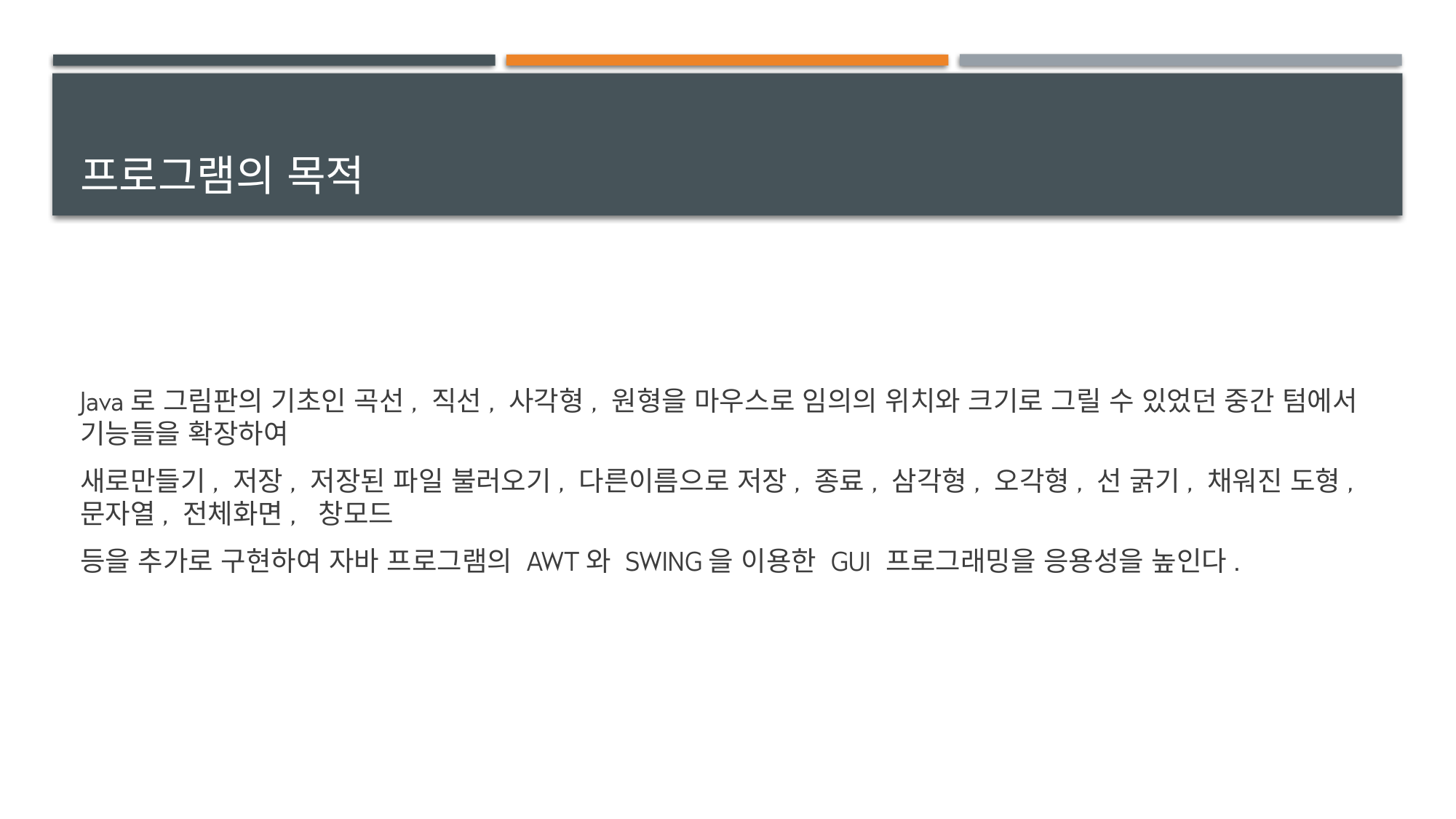

# 프로그램의 목적
Java로 그림판의 기초인 곡선, 직선, 사각형, 원형을 마우스로 임의의 위치와 크기로 그릴 수 있었던 중간 텀에서 기능들을 확장하여
새로만들기, 저장, 저장된 파일 불러오기, 다른이름으로 저장, 종료, 삼각형, 오각형, 선 굵기, 채워진 도형,  문자열, 전체화면,  창모드
등을 추가로 구현하여 자바 프로그램의 AWT와 SWING을 이용한 GUI 프로그래밍을 응용성을 높인다.